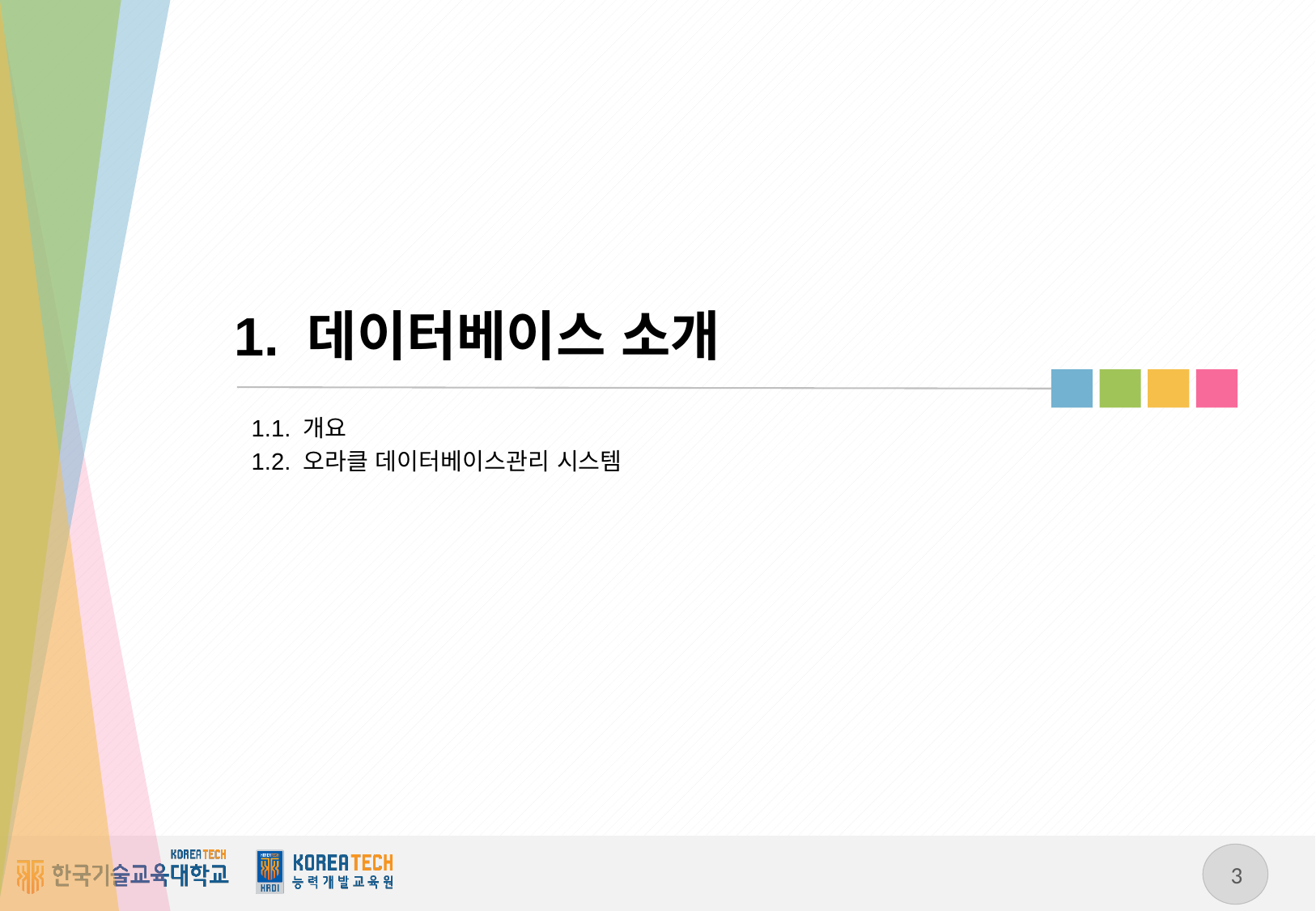

# 1. 데이터베이스 소개
1.1. 개요
1.2. 오라클 데이터베이스관리 시스템